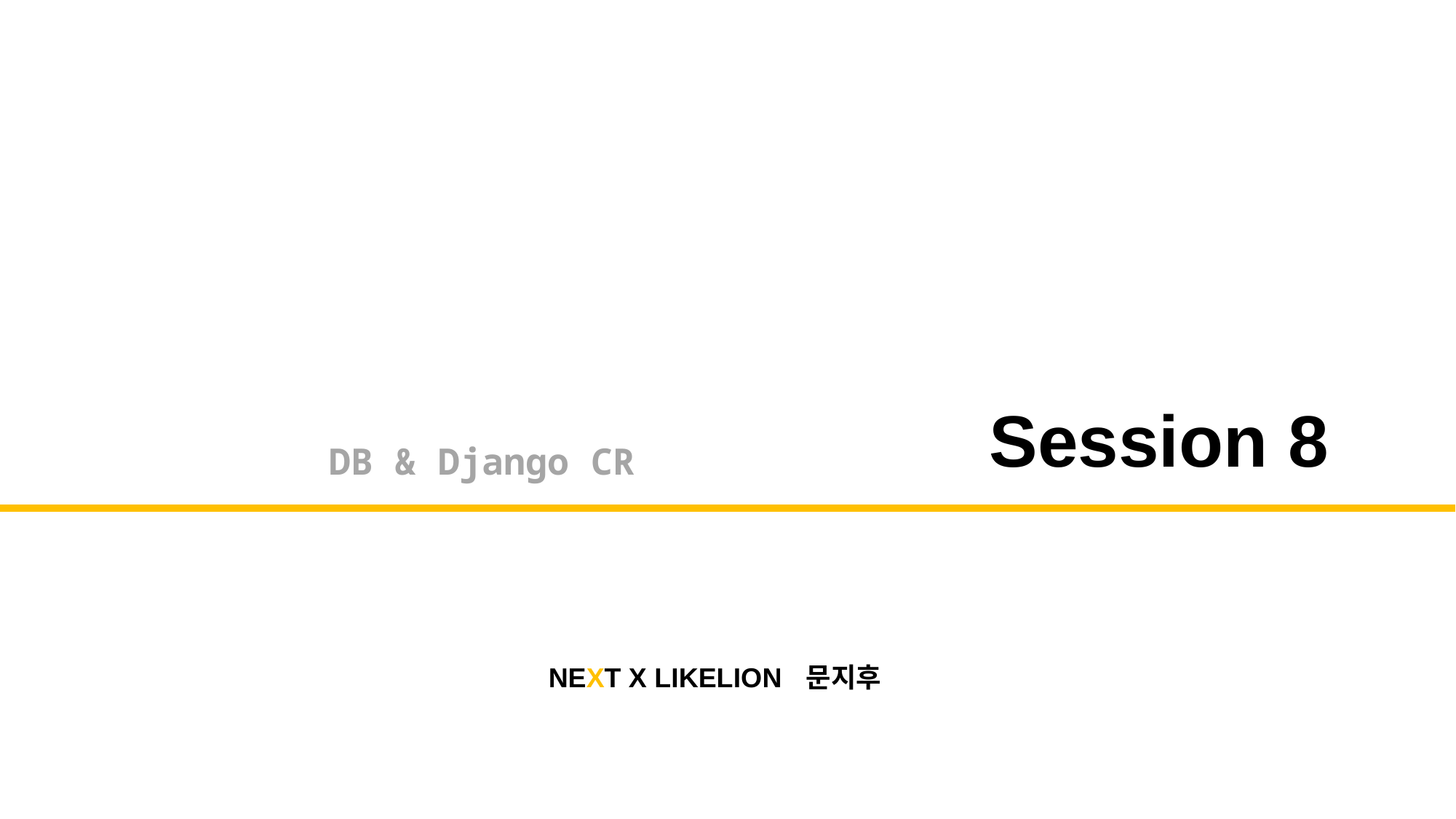

Session 8
DB & Django CR

NEXT X LIKELION
문지후